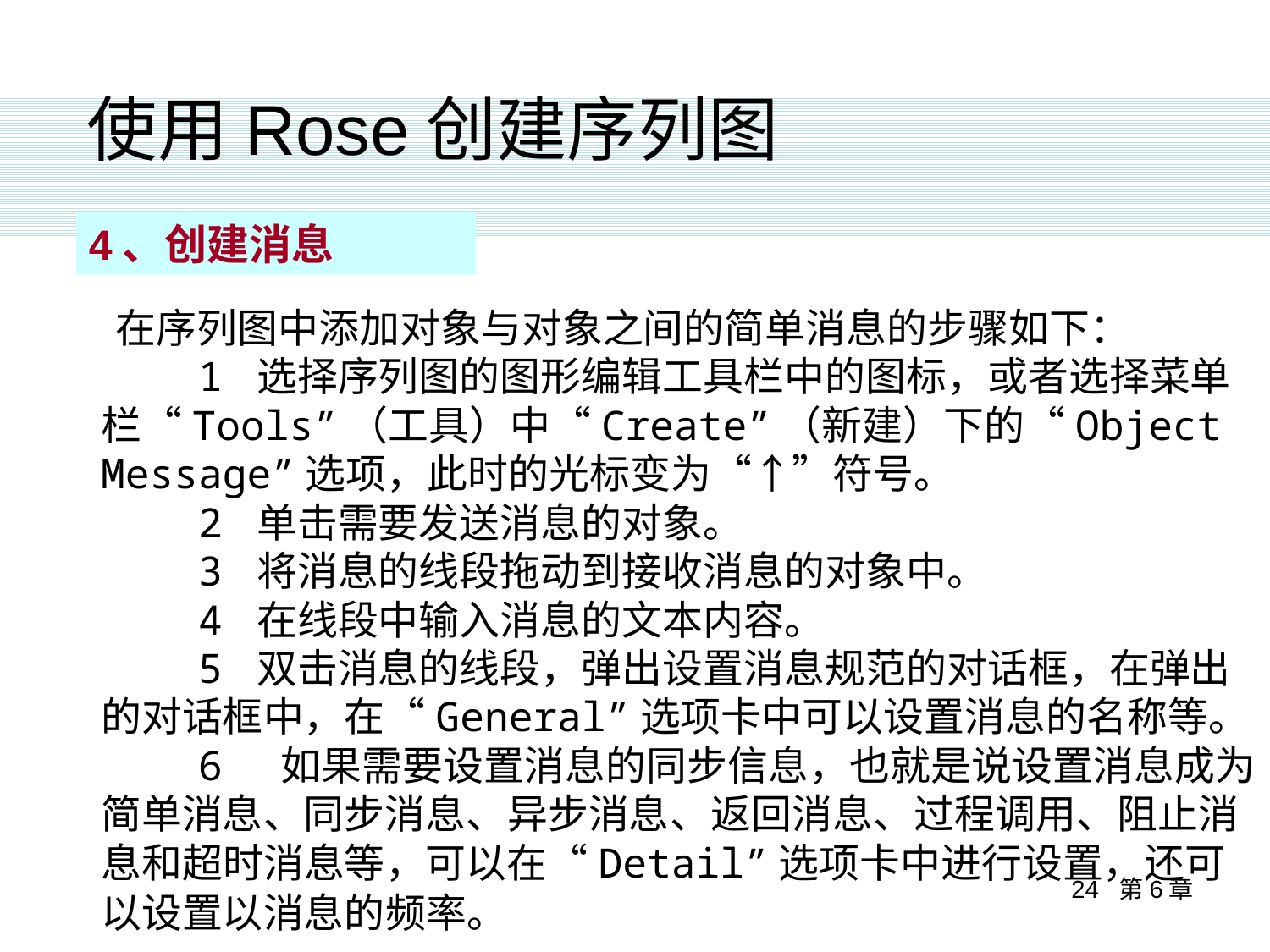

使用Rose创建序列图
4、创建消息
 在序列图中添加对象与对象之间的简单消息的步骤如下：
    1 选择序列图的图形编辑工具栏中的图标，或者选择菜单栏“Tools”（工具）中“Create”（新建）下的“Object Message”选项，此时的光标变为“↑”符号。
    2 单击需要发送消息的对象。
    3 将消息的线段拖动到接收消息的对象中。
    4 在线段中输入消息的文本内容。
    5 双击消息的线段，弹出设置消息规范的对话框，在弹出的对话框中，在“General”选项卡中可以设置消息的名称等。
    6  如果需要设置消息的同步信息，也就是说设置消息成为简单消息、同步消息、异步消息、返回消息、过程调用、阻止消息和超时消息等，可以在“Detail”选项卡中进行设置，还可以设置以消息的频率。
24  第6章